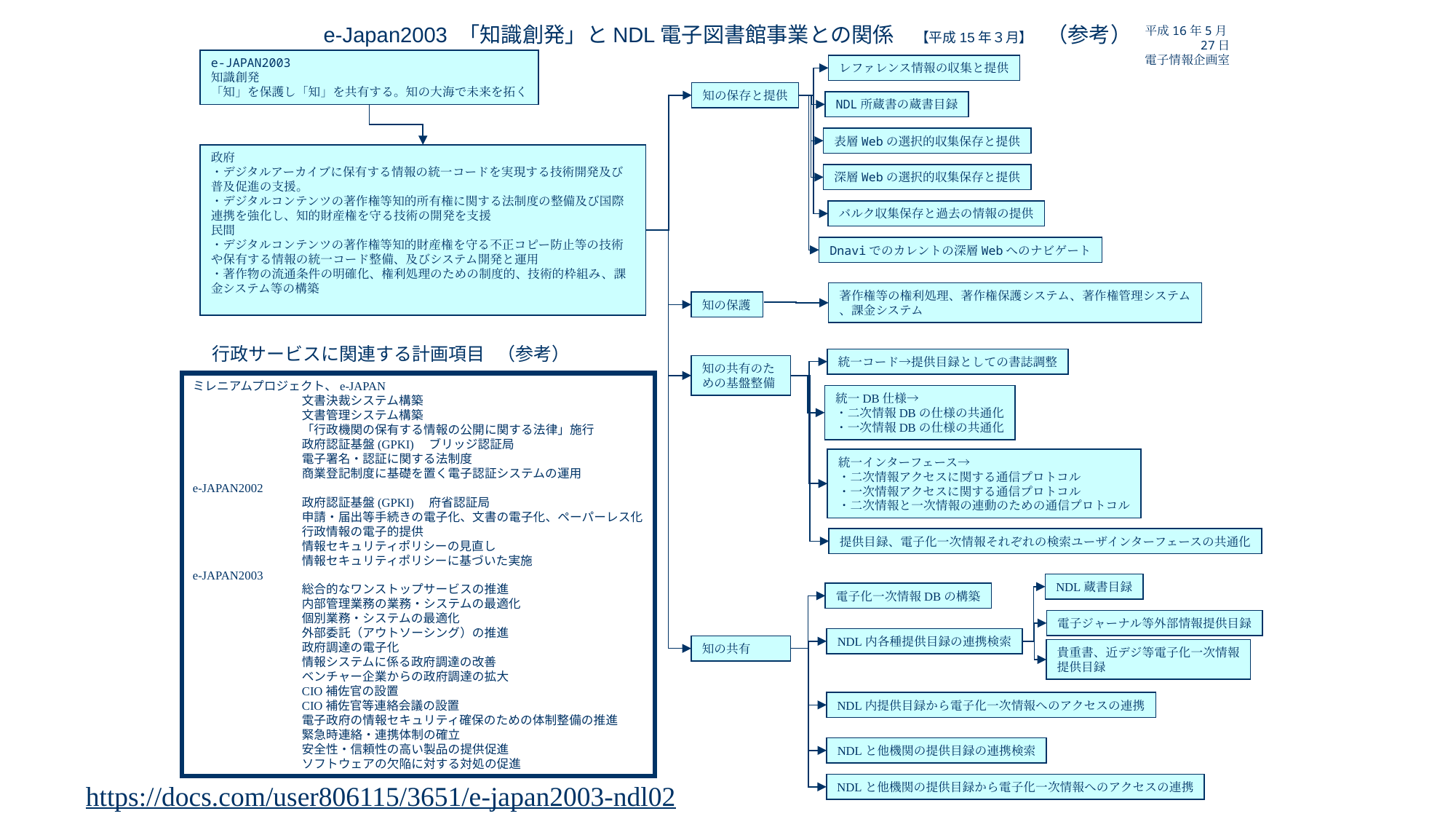

# e-Japan2003 「知識創発」とNDL電子図書館事業との関係　【平成15年３月】　（参考）
平成16年5月27日
電子情報企画室
e-JAPAN2003
知識創発
「知」を保護し「知」を共有する。知の大海で未来を拓く
レファレンス情報の収集と提供
知の保存と提供
NDL所蔵書の蔵書目録
表層Webの選択的収集保存と提供
政府
・デジタルアーカイブに保有する情報の統一コードを実現する技術開発及び普及促進の支援。
・デジタルコンテンツの著作権等知的所有権に関する法制度の整備及び国際連携を強化し、知的財産権を守る技術の開発を支援
民間
・デジタルコンテンツの著作権等知的財産権を守る不正コピー防止等の技術や保有する情報の統一コード整備、及びシステム開発と運用
・著作物の流通条件の明確化、権利処理のための制度的、技術的枠組み、課金システム等の構築

深層Webの選択的収集保存と提供
バルク収集保存と過去の情報の提供
Dnaviでのカレントの深層Webへのナビゲート
著作権等の権利処理、著作権保護システム、著作権管理システム
、課金システム
知の保護
行政サービスに関連する計画項目　（参考）
統一コード→提供目録としての書誌調整
知の共有のための基盤整備
ミレニアムプロジェクト、e-JAPAN
	文書決裁システム構築
	文書管理システム構築
	「行政機関の保有する情報の公開に関する法律」施行
	政府認証基盤(GPKI)　ブリッジ認証局
	電子署名・認証に関する法制度
	商業登記制度に基礎を置く電子認証システムの運用
e-JAPAN2002
	政府認証基盤(GPKI)　府省認証局
	申請・届出等手続きの電子化、文書の電子化、ペーパーレス化
	行政情報の電子的提供
	情報セキュリティポリシーの見直し
	情報セキュリティポリシーに基づいた実施
e-JAPAN2003
	総合的なワンストップサービスの推進
	内部管理業務の業務・システムの最適化
	個別業務・システムの最適化
	外部委託（アウトソーシング）の推進
	政府調達の電子化
	情報システムに係る政府調達の改善
	ベンチャー企業からの政府調達の拡大
	CIO補佐官の設置
	CIO補佐官等連絡会議の設置
	電子政府の情報セキュリティ確保のための体制整備の推進
	緊急時連絡・連携体制の確立
	安全性・信頼性の高い製品の提供促進
	ソフトウェアの欠陥に対する対処の促進
統一DB仕様→
・二次情報DBの仕様の共通化
・一次情報DBの仕様の共通化
統一インターフェース→
・二次情報アクセスに関する通信プロトコル
・一次情報アクセスに関する通信プロトコル
・二次情報と一次情報の連動のための通信プロトコル
提供目録、電子化一次情報それぞれの検索ユーザインターフェースの共通化
NDL蔵書目録
電子化一次情報DBの構築
電子ジャーナル等外部情報提供目録
NDL内各種提供目録の連携検索
知の共有
貴重書、近デジ等電子化一次情報
提供目録
NDL内提供目録から電子化一次情報へのアクセスの連携
NDLと他機関の提供目録の連携検索
https://docs.com/user806115/3651/e-japan2003-ndl02
NDLと他機関の提供目録から電子化一次情報へのアクセスの連携